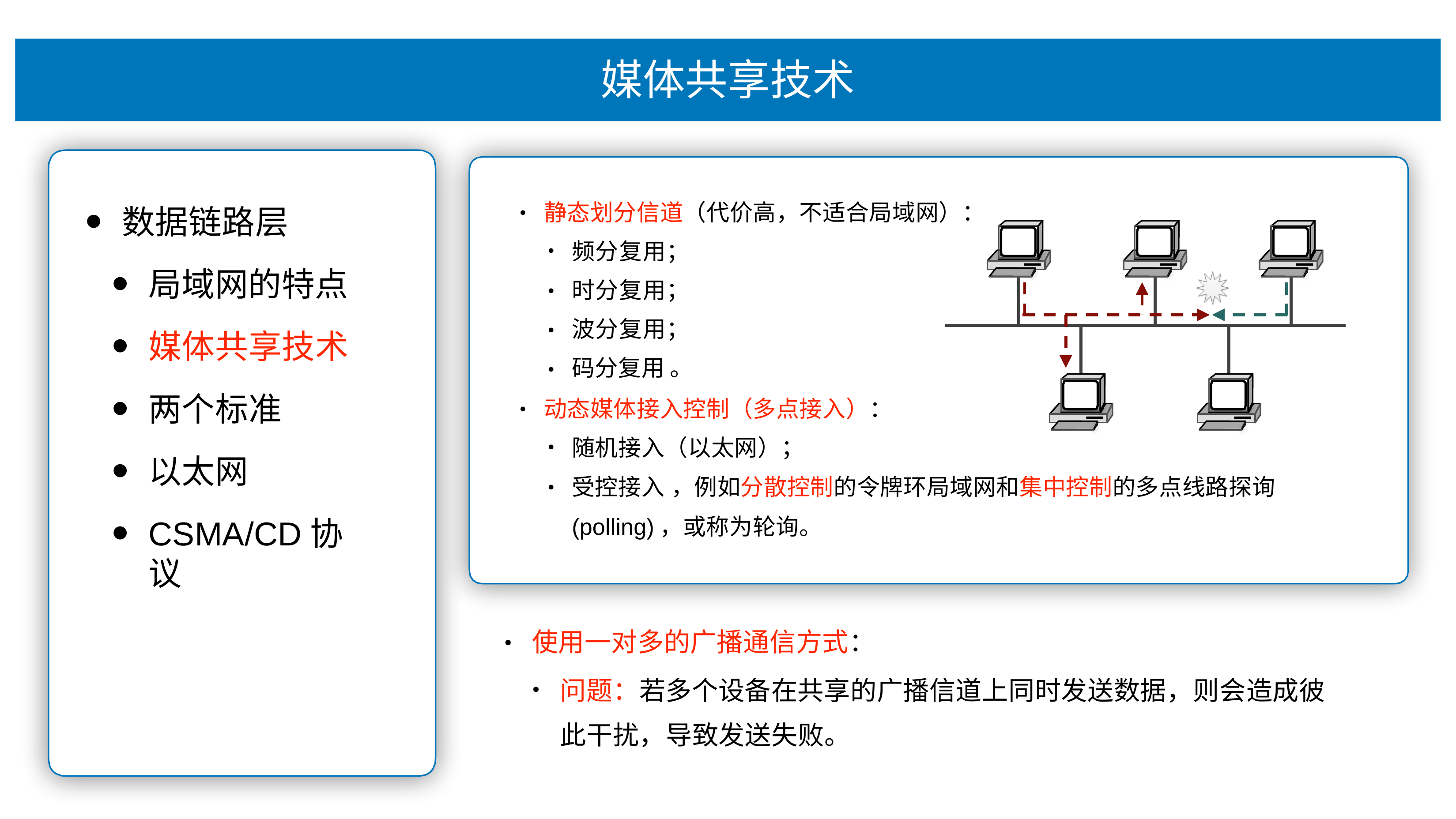

# 媒体共享技术

数据链路层
局域⽹的特点
媒体共享技术
两个标准
以太⽹
CSMA/CD协议
静态划分信道（代价⾼，不适合局域⽹）：
•

频分复⽤；  时分复⽤；  波分复⽤；  码分复⽤ 。

•

•

•

动态媒体接⼊控制（多点接⼊）：
•

随机接⼊（以太⽹）；
受控接⼊ ，例如分散控制的令牌环局域⽹和集中控制的多点线路探询
(polling)，或称为轮询。

•
使⽤⼀对多的⼴播通信⽅式：
问题：若多个设备在共享的⼴播信道上同时发送数据，则会造成彼 此⼲扰，导致发送失败。
•